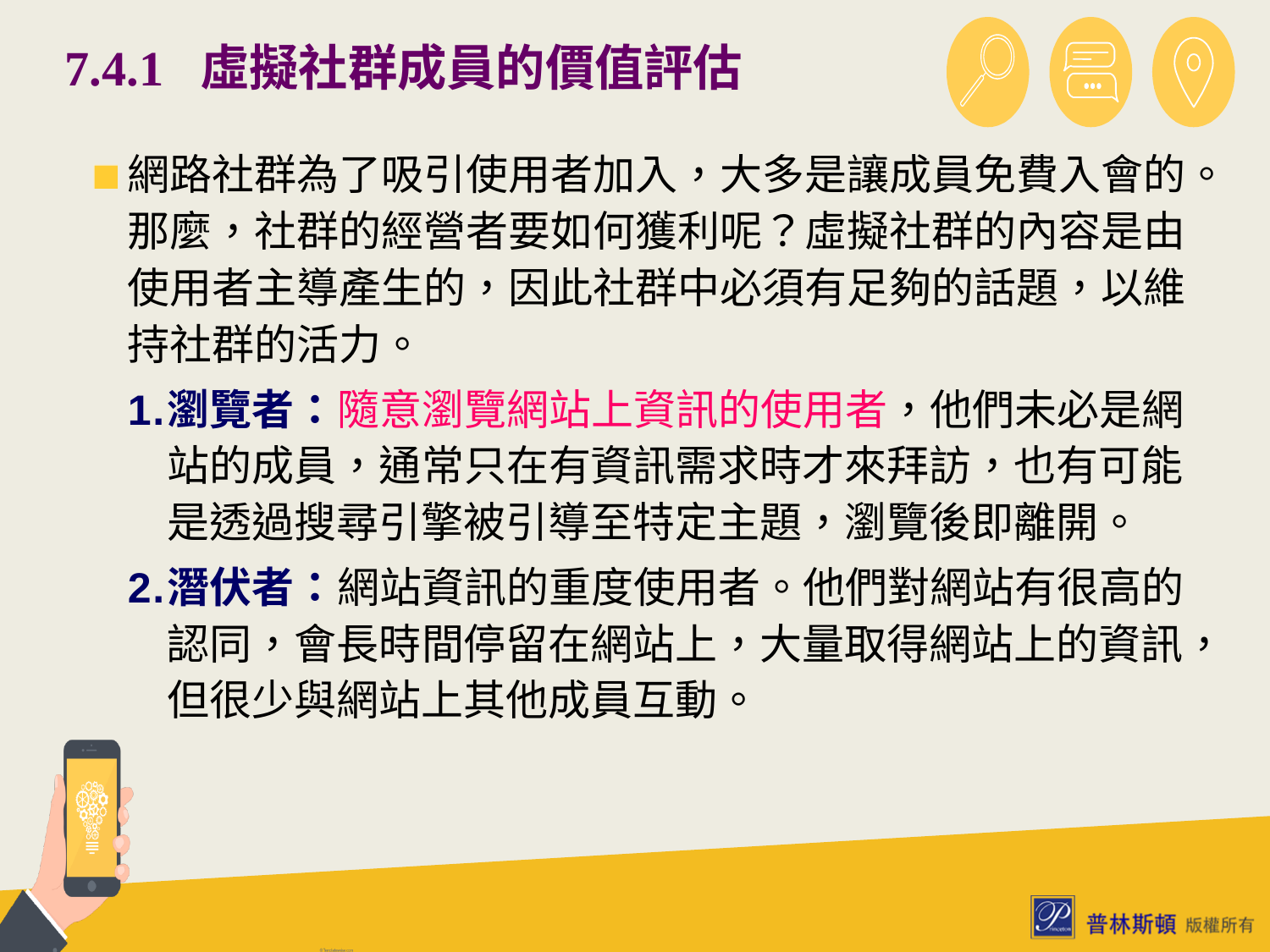

# 7.4.1  虛擬社群成員的價值評估
網路社群為了吸引使用者加入，大多是讓成員免費入會的。那麼，社群的經營者要如何獲利呢？虛擬社群的內容是由使用者主導產生的，因此社群中必須有足夠的話題，以維持社群的活力。
瀏覽者：隨意瀏覽網站上資訊的使用者，他們未必是網站的成員，通常只在有資訊需求時才來拜訪，也有可能是透過搜尋引擎被引導至特定主題，瀏覽後即離開。
潛伏者：網站資訊的重度使用者。他們對網站有很高的認同，會長時間停留在網站上，大量取得網站上的資訊，但很少與網站上其他成員互動。